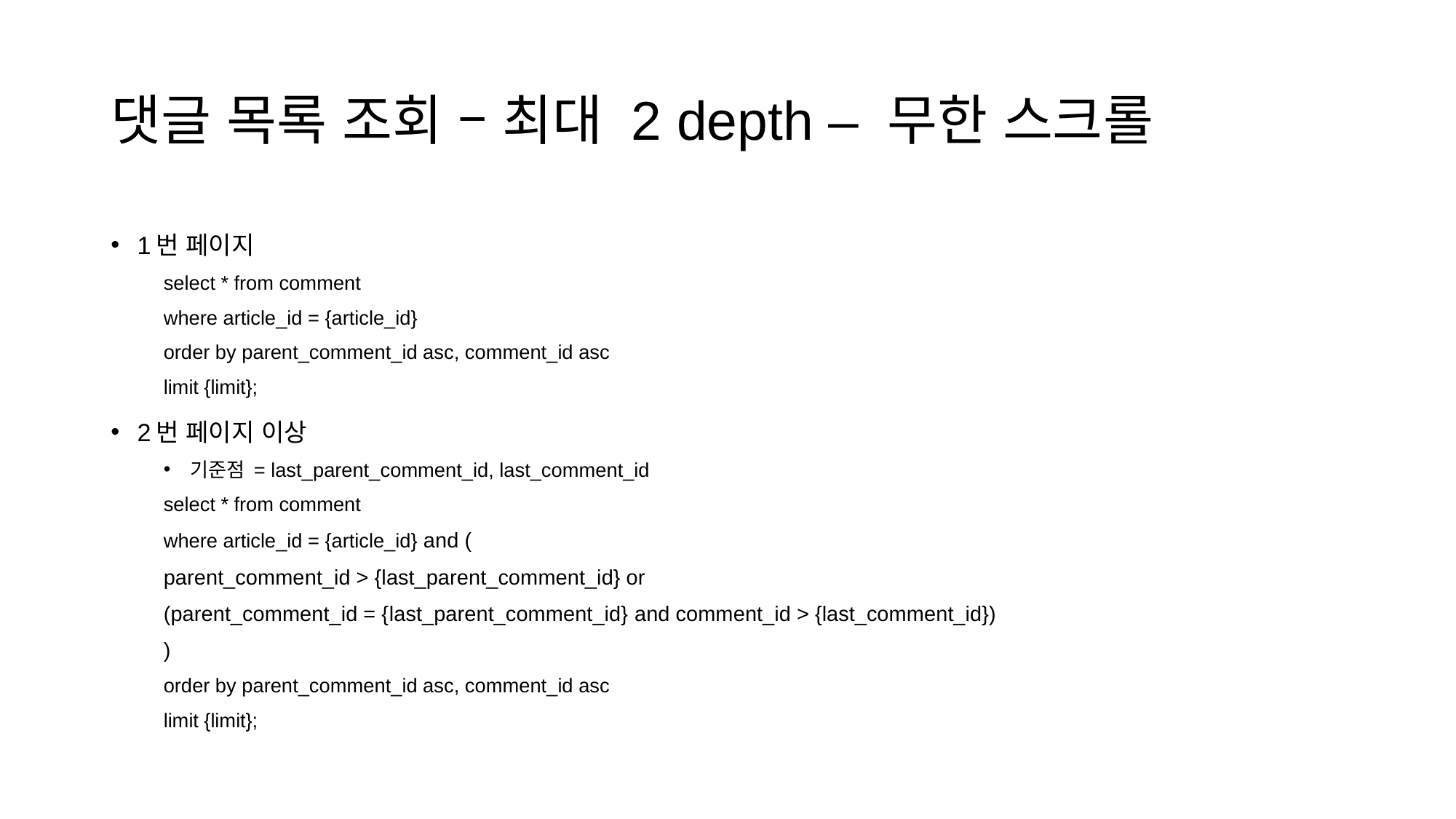

# 댓글 목록 조회 – 최대 2 depth – 무한 스크롤
1번 페이지
select * from comment
	where article_id = {article_id}
	order by parent_comment_id asc, comment_id asc
	limit {limit};
2번 페이지 이상
기준점 = last_parent_comment_id, last_comment_id
select * from comment
	where article_id = {article_id} and (
		parent_comment_id > {last_parent_comment_id} or
		(parent_comment_id = {last_parent_comment_id} and comment_id > {last_comment_id})
	)
	order by parent_comment_id asc, comment_id asc
	limit {limit};